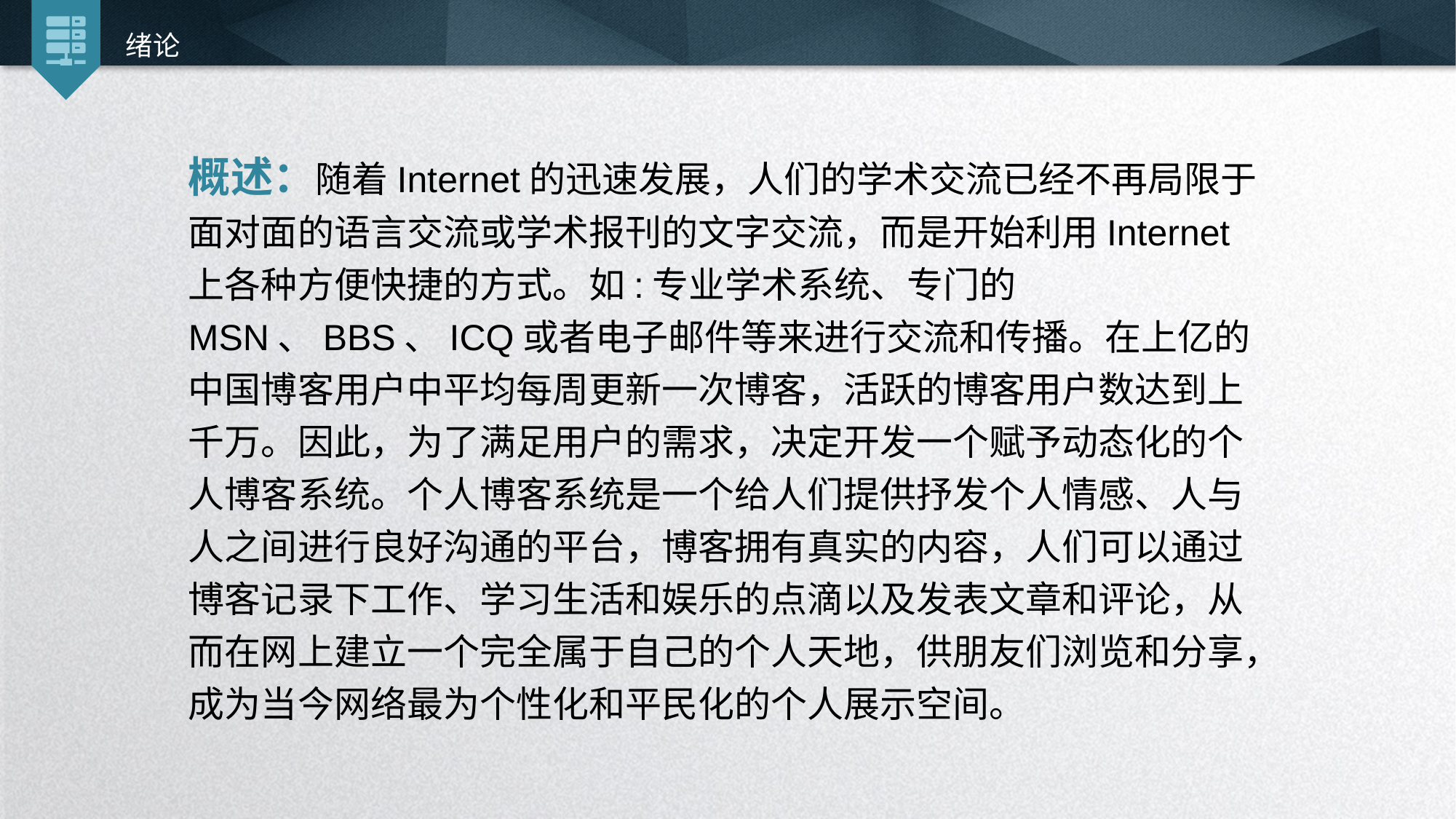

绪论
概述：随着Internet的迅速发展，人们的学术交流已经不再局限于面对面的语言交流或学术报刊的文字交流，而是开始利用Internet上各种方便快捷的方式。如:专业学术系统、专门的MSN、BBS、ICQ或者电子邮件等来进行交流和传播。在上亿的中国博客用户中平均每周更新一次博客，活跃的博客用户数达到上千万。因此，为了满足用户的需求，决定开发一个赋予动态化的个人博客系统。个人博客系统是一个给人们提供抒发个人情感、人与人之间进行良好沟通的平台，博客拥有真实的内容，人们可以通过博客记录下工作、学习生活和娱乐的点滴以及发表文章和评论，从而在网上建立一个完全属于自己的个人天地，供朋友们浏览和分享，成为当今网络最为个性化和平民化的个人展示空间。
延时符